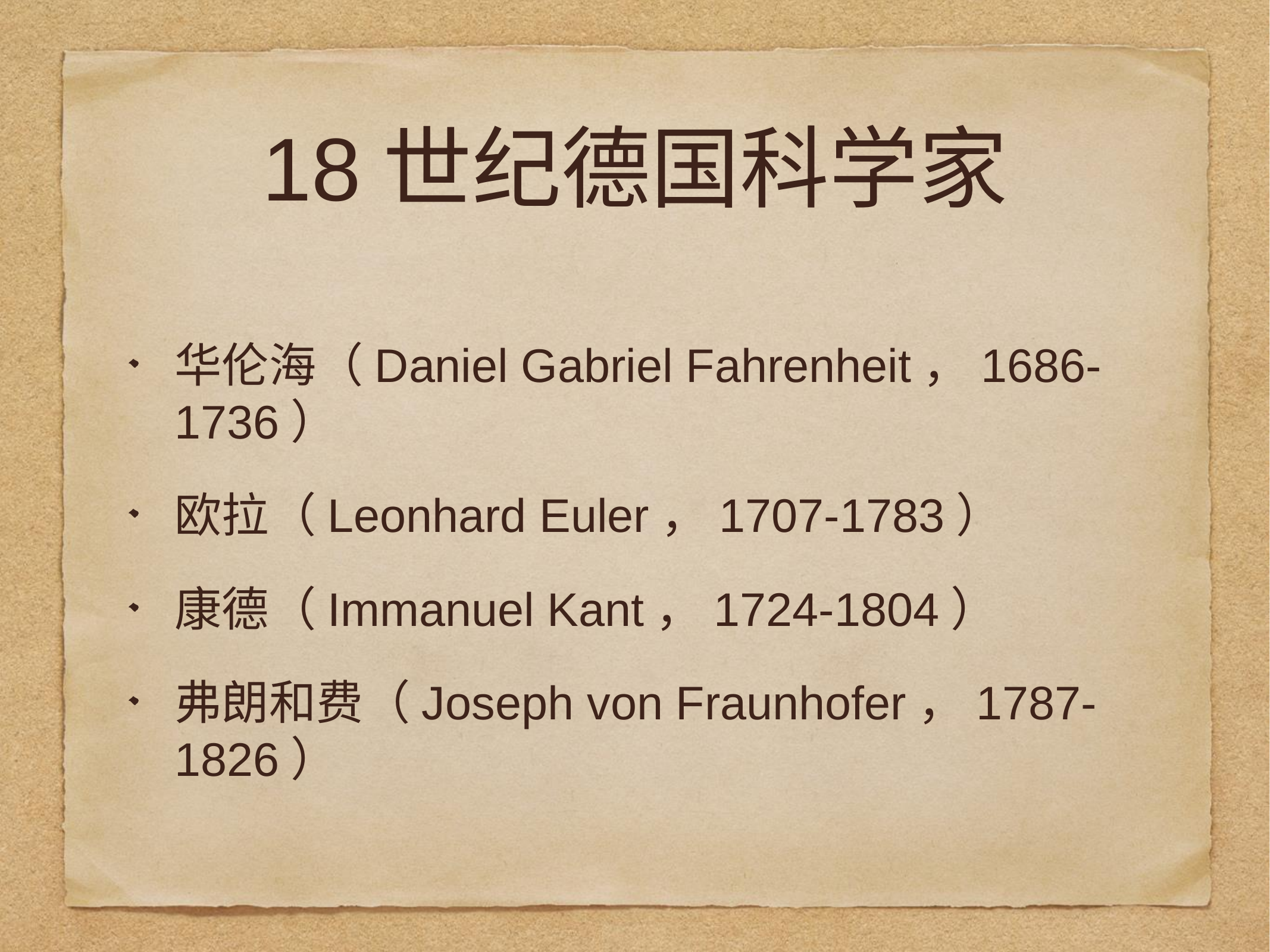

# 18世纪德国科学家
华伦海（Daniel Gabriel Fahrenheit，1686-1736）
欧拉（Leonhard Euler，1707-1783）
康德（Immanuel Kant，1724-1804）
弗朗和费（Joseph von Fraunhofer，1787-1826）